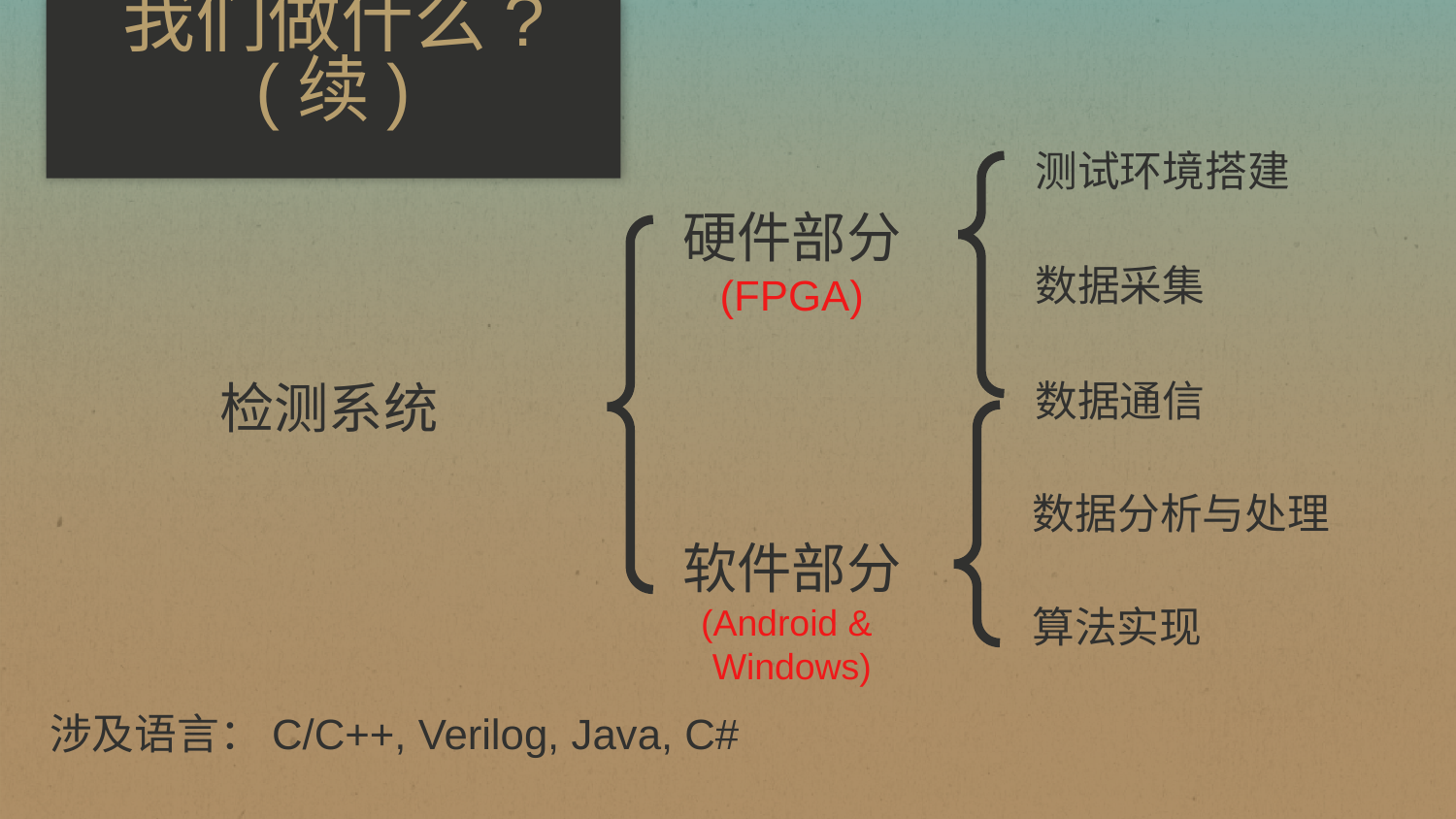

# 我们做什么?(续)
测试环境搭建

数据采集
数据通信
硬件部分
(FPGA)

检测系统

数据分析与处理
算法实现
软件部分
(Android &
Windows)
涉及语言：C/C++, Verilog, Java, C#